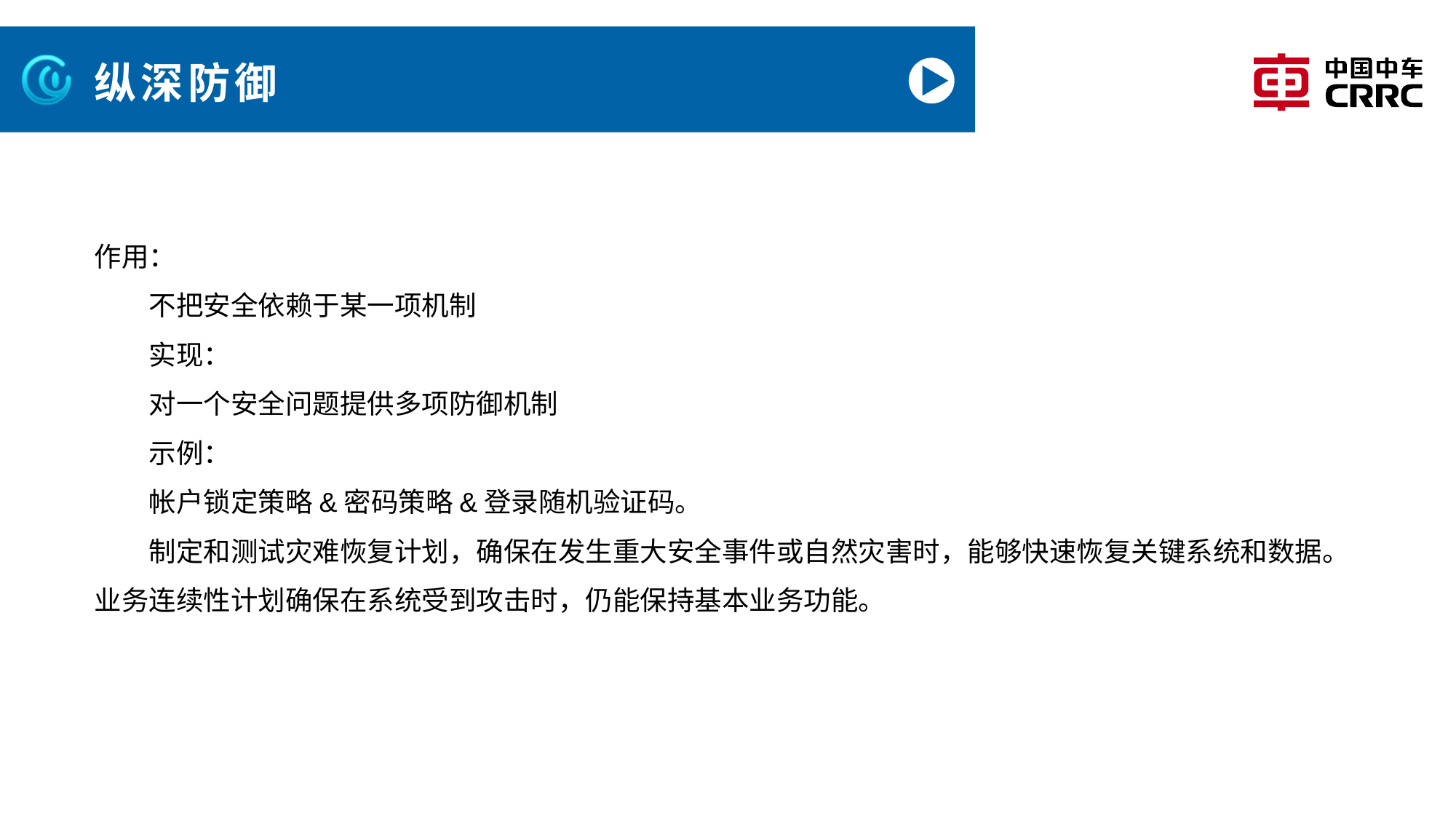

# 纵深防御
作用：
不把安全依赖于某一项机制
实现：
对一个安全问题提供多项防御机制
示例：
帐户锁定策略&密码策略&登录随机验证码。
制定和测试灾难恢复计划，确保在发生重大安全事件或自然灾害时，能够快速恢复关键系统和数据。业务连续性计划确保在系统受到攻击时，仍能保持基本业务功能。
52